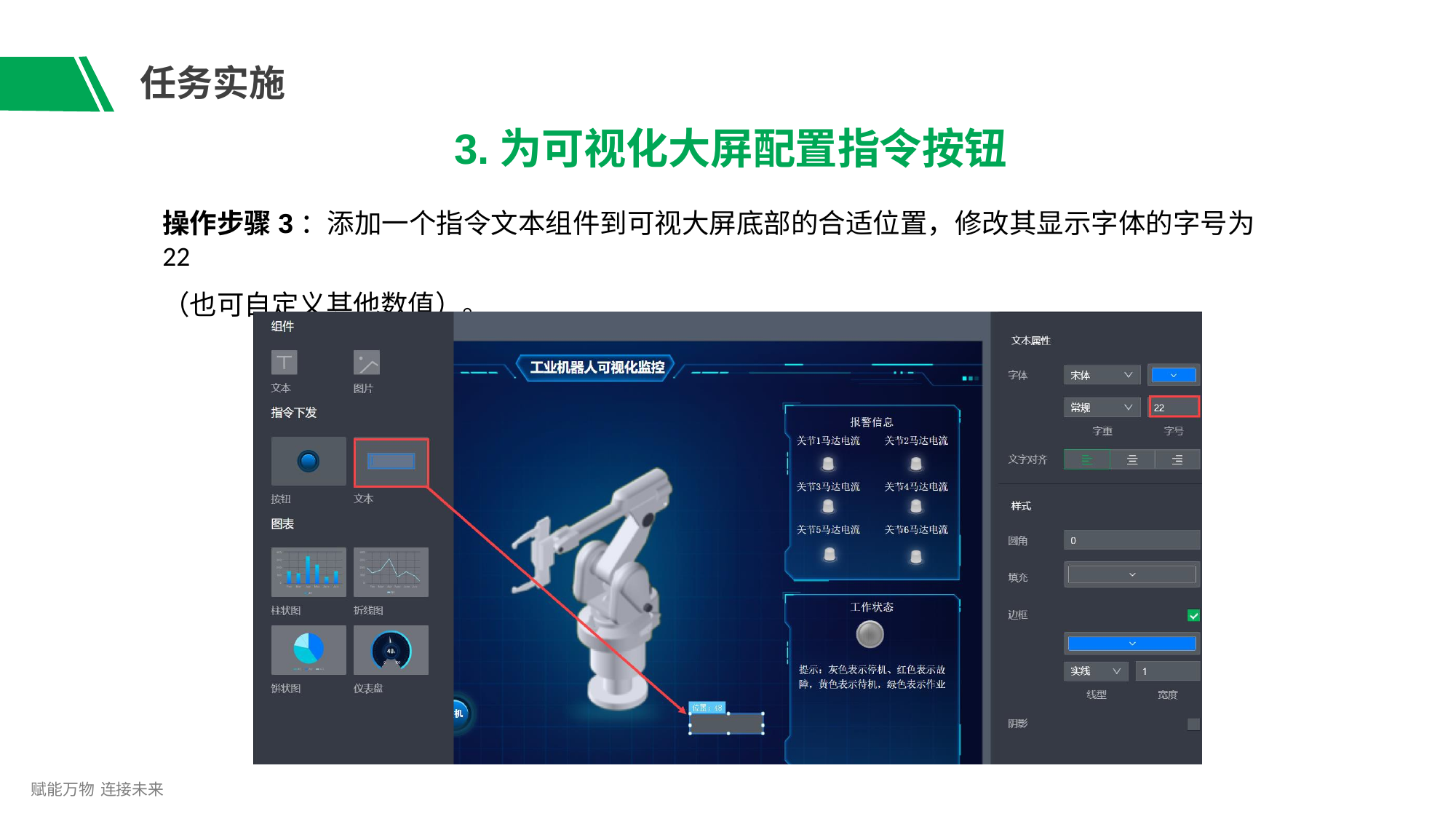

# 任务实施
3.为可视化大屏配置指令按钮
操作步骤3：添加一个指令文本组件到可视大屏底部的合适位置，修改其显示字体的字号为22
（也可自定义其他数值）。

赋能万物 连接未来